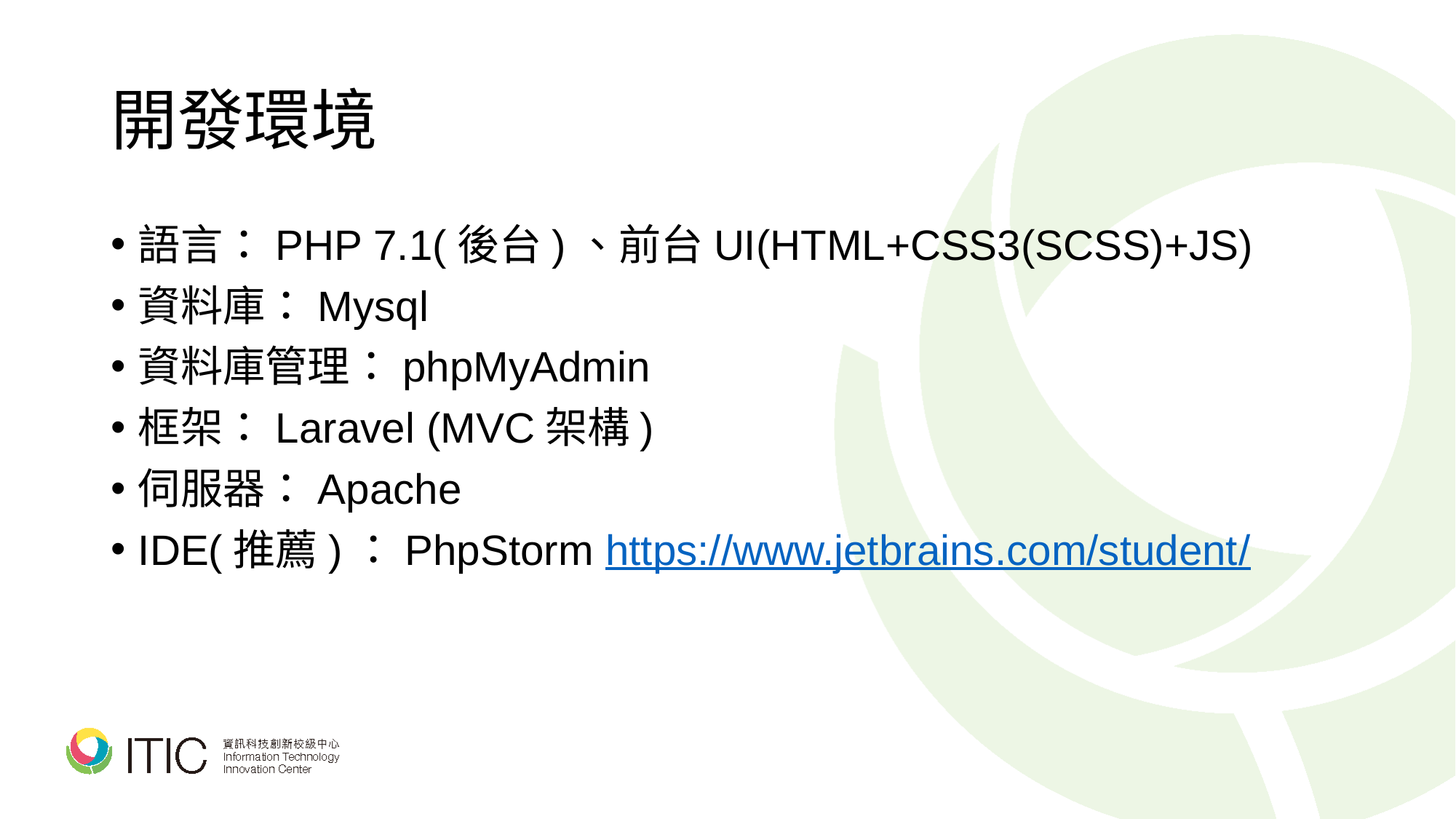

# 開發環境
語言：PHP 7.1(後台)、前台UI(HTML+CSS3(SCSS)+JS)
資料庫：Mysql
資料庫管理：phpMyAdmin
框架：Laravel (MVC架構)
伺服器：Apache
IDE(推薦)：PhpStorm https://www.jetbrains.com/student/